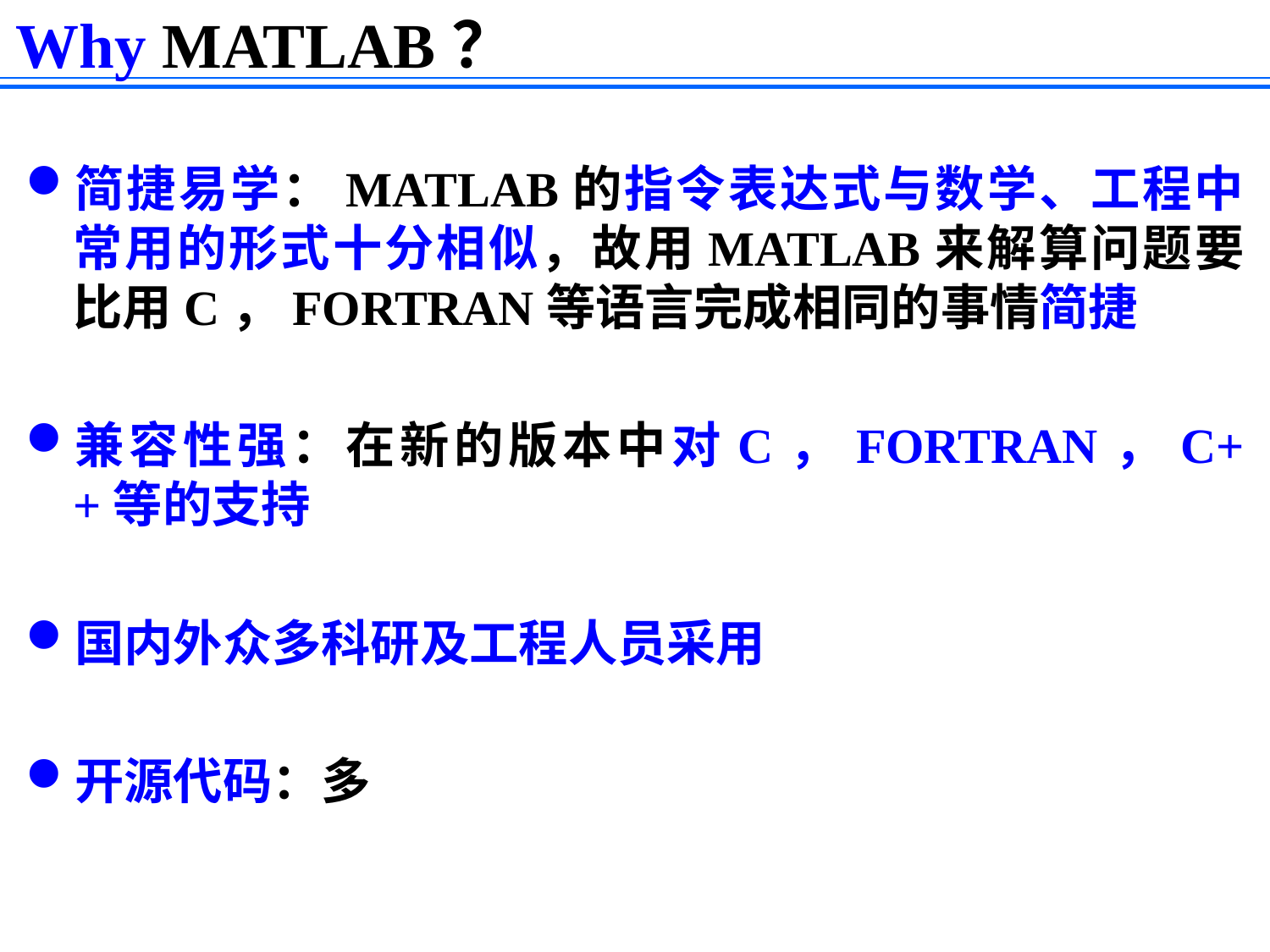

Why MATLAB？

简捷易学：MATLAB的指令表达式与数学、工程中常用的形式十分相似，故用MATLAB来解算问题要比用C，FORTRAN等语言完成相同的事情简捷

兼容性强：在新的版本中对C，FORTRAN，C++等的支持

国内外众多科研及工程人员采用

开源代码：多